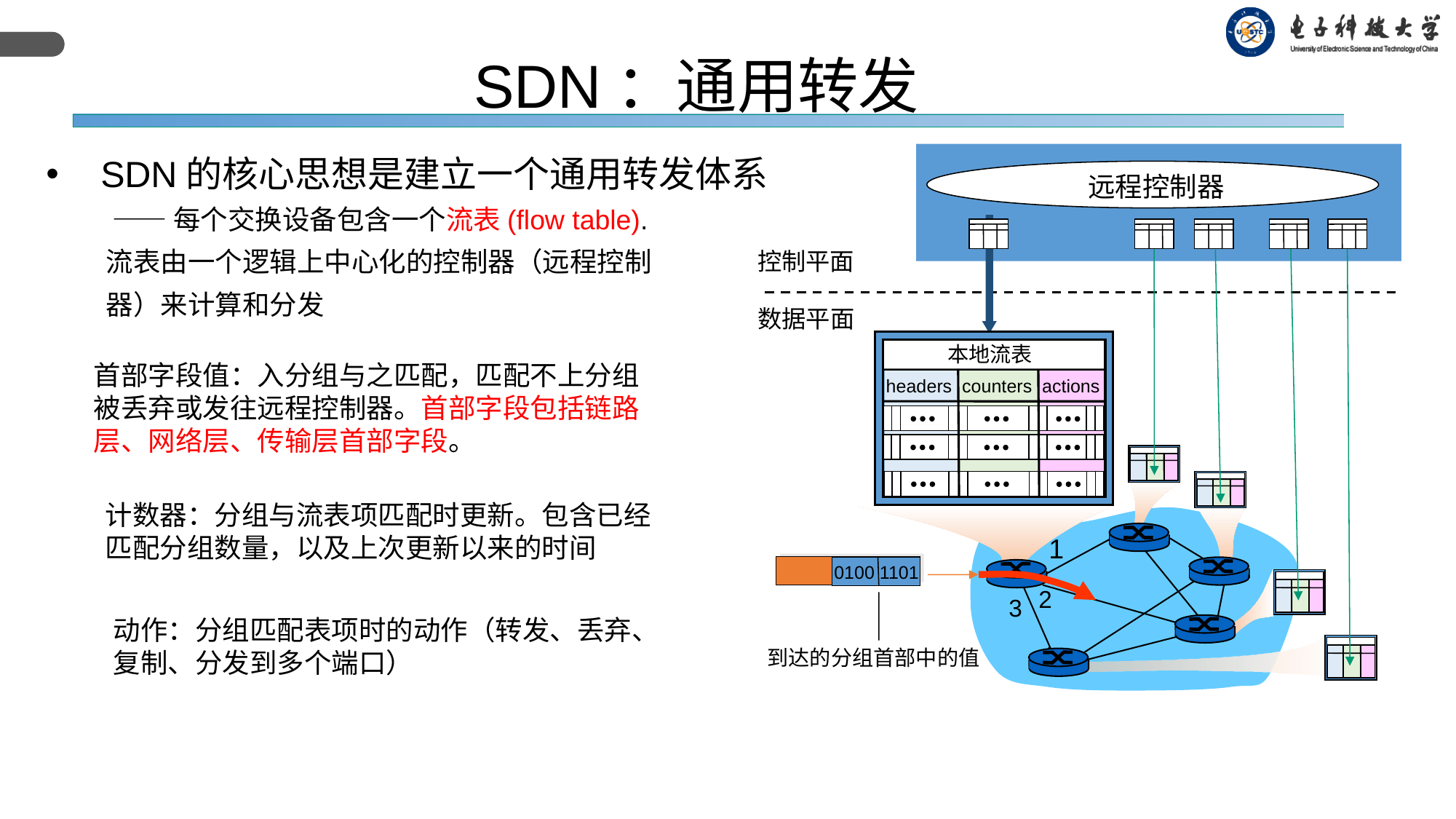

SDN：通用转发

SDN的核心思想是建立一个通用转发体系

远程控制器

控制平面

数据平面

本地流表

headers  counters  actions

1

0100 1101

2

3

到达的分组首部中的值

 ——每个交换设备包含一个流表(flow table). 流表由一个逻辑上中心化的控制器（远程控制器）来计算和分发
首部字段值：入分组与之匹配，匹配不上分组被丢弃或发往远程控制器。首部字段包括链路层、网络层、传输层首部字段。
计数器：分组与流表项匹配时更新。包含已经匹配分组数量，以及上次更新以来的时间
动作：分组匹配表项时的动作（转发、丢弃、复制、分发到多个端口）